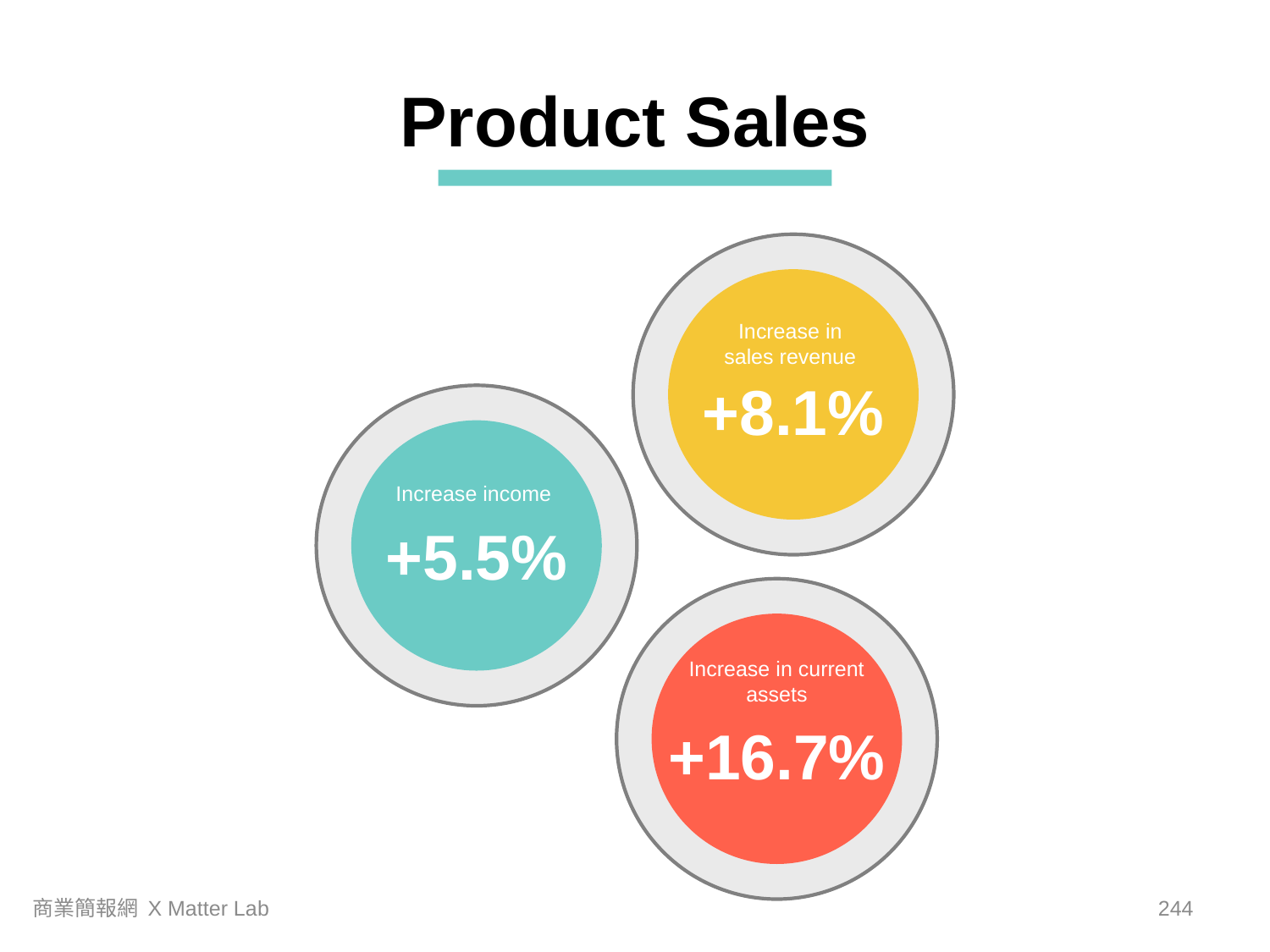

Product Sales

Increase in
sales revenue
+8.1%

Increase income
+5.5%

Increase in current assets
+16.7%
商業簡報網 X Matter Lab
244